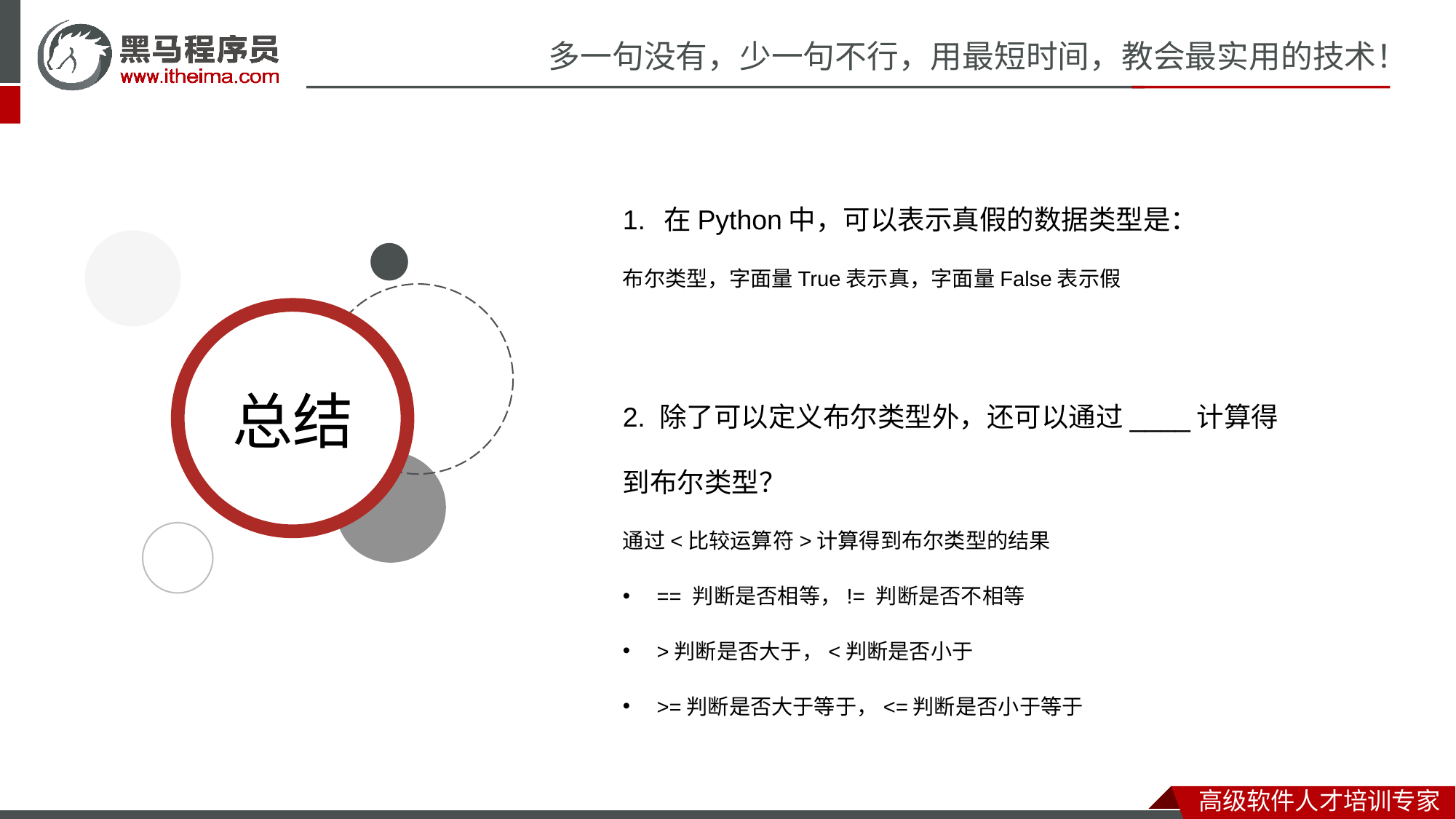

在Python中，可以表示真假的数据类型是：
布尔类型，字面量True表示真，字面量False表示假

2. 除了可以定义布尔类型外，还可以通过____计算得到布尔类型？
通过<比较运算符>计算得到布尔类型的结果
== 判断是否相等，!= 判断是否不相等
>判断是否大于，<判断是否小于
>=判断是否大于等于，<=判断是否小于等于